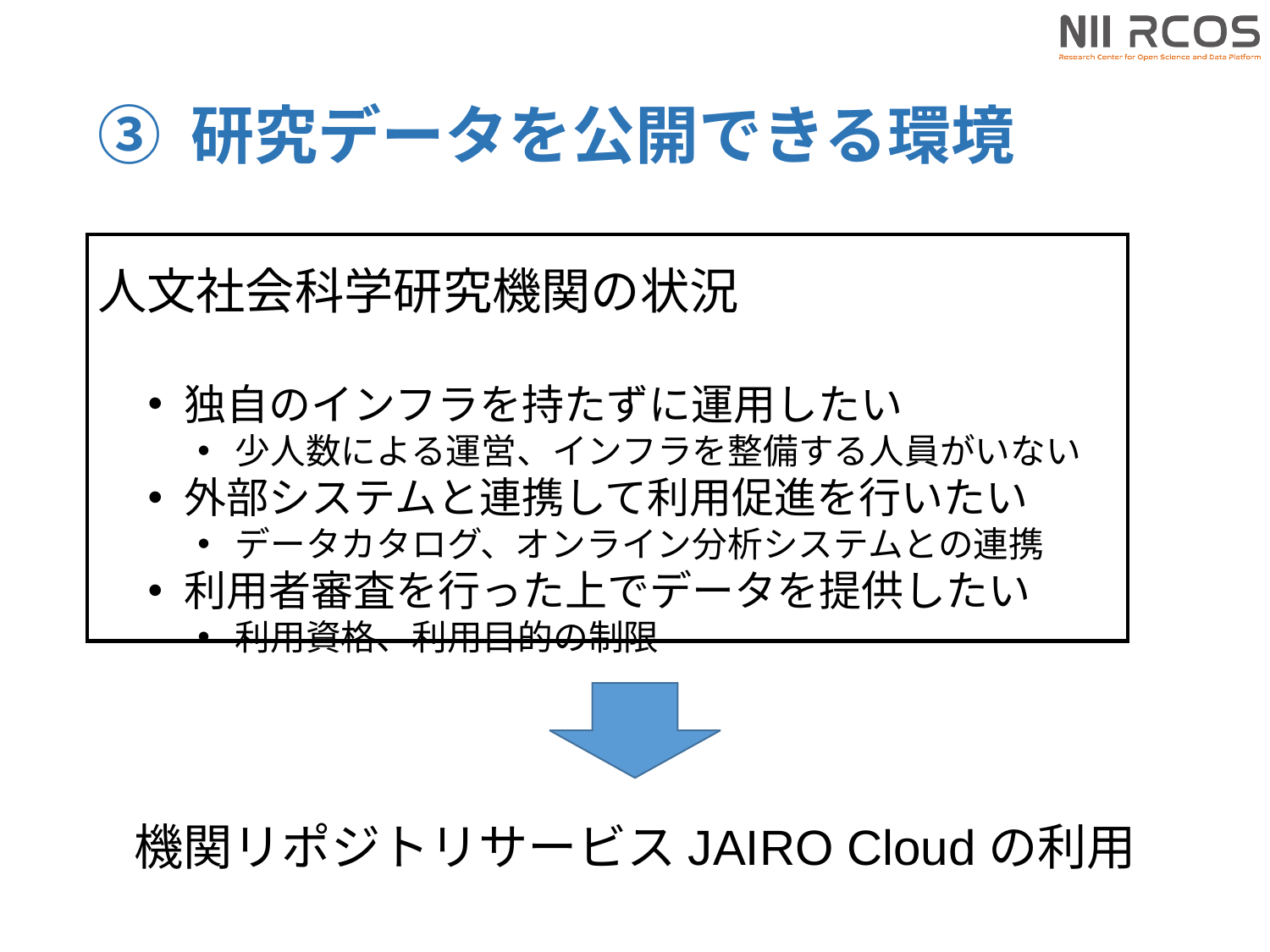

# ③ 研究データを公開できる環境

人文社会科学研究機関の状況

独自のインフラを持たずに運用したい
少人数による運営、インフラを整備する人員がいない
外部システムと連携して利用促進を行いたい
データカタログ、オンライン分析システムとの連携
利用者審査を行った上でデータを提供したい
利用資格、利用目的の制限

機関リポジトリサービスJAIRO Cloudの利用